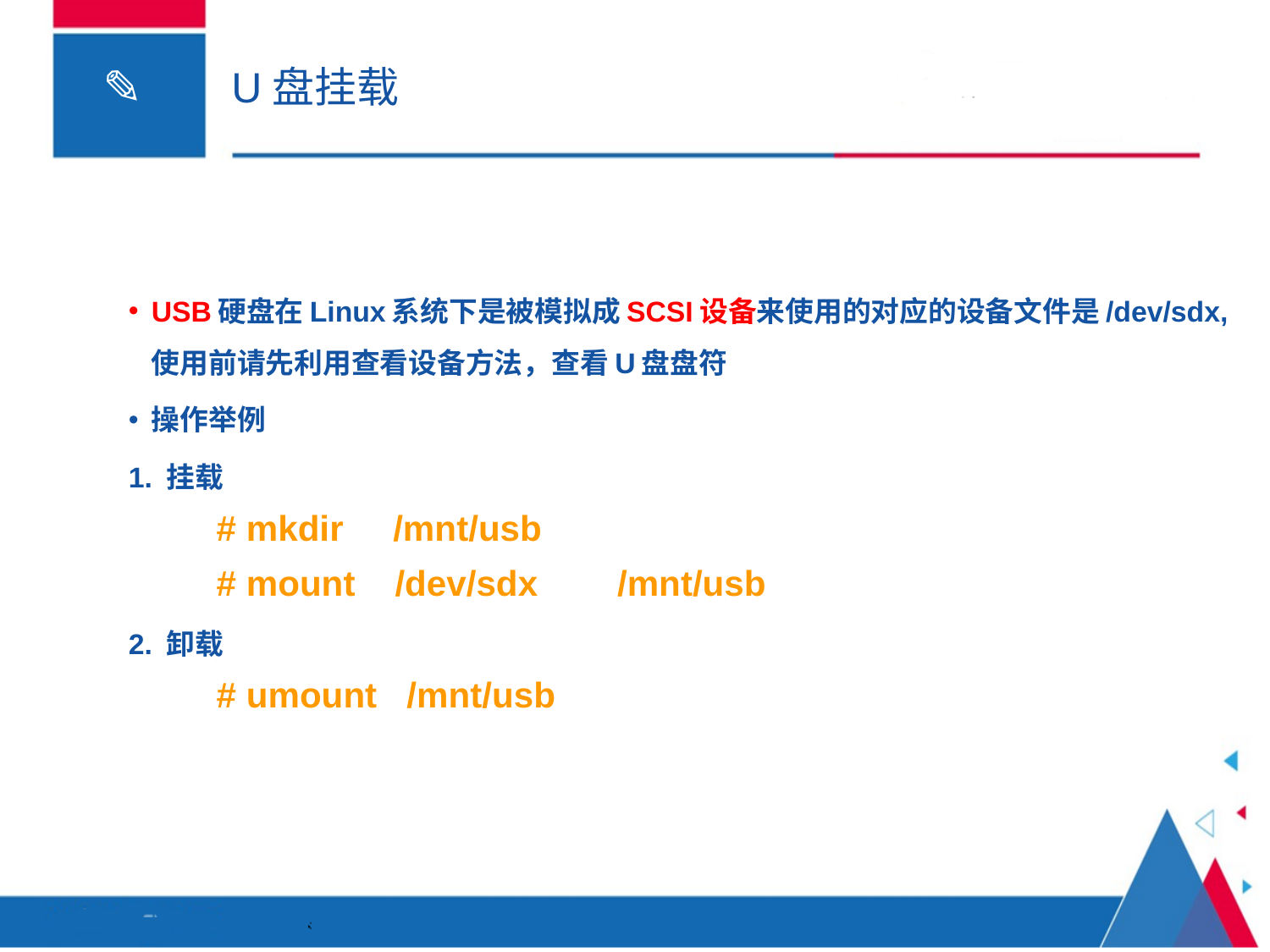

# U盘挂载
USB硬盘在Linux系统下是被模拟成SCSI设备来使用的对应的设备文件是/dev/sdx,使用前请先利用查看设备方法，查看U盘盘符
操作举例
1. 挂载
 	  # mkdir     /mnt/usb
   	  # mount    /dev/sdx        /mnt/usb
2. 卸载
    	  # umount   /mnt/usb